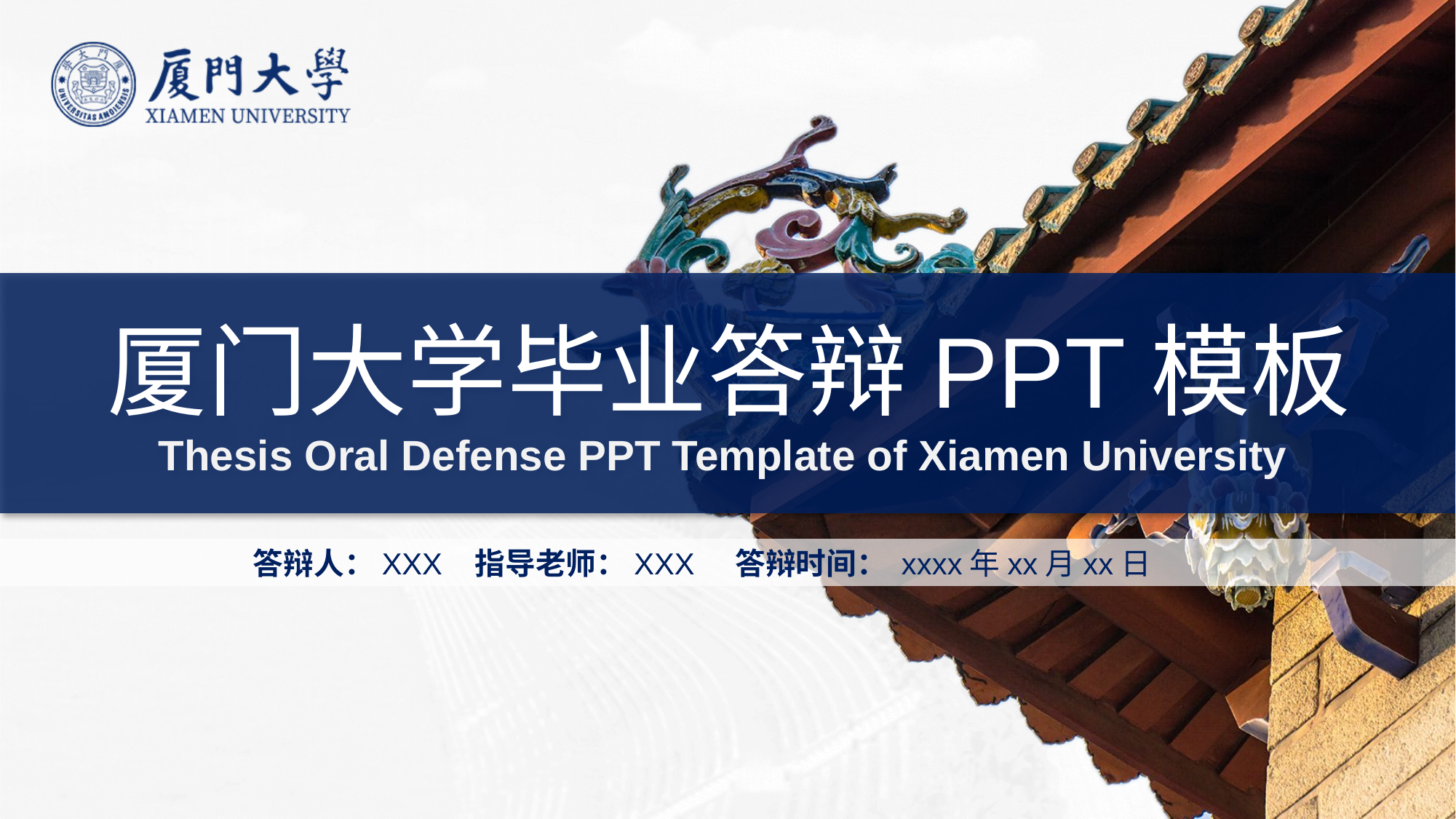

厦门大学毕业答辩PPT模板
Thesis Oral Defense PPT Template of Xiamen University
答辩人：XXX   指导老师：XXX    答辩时间： xxxx年xx月xx日